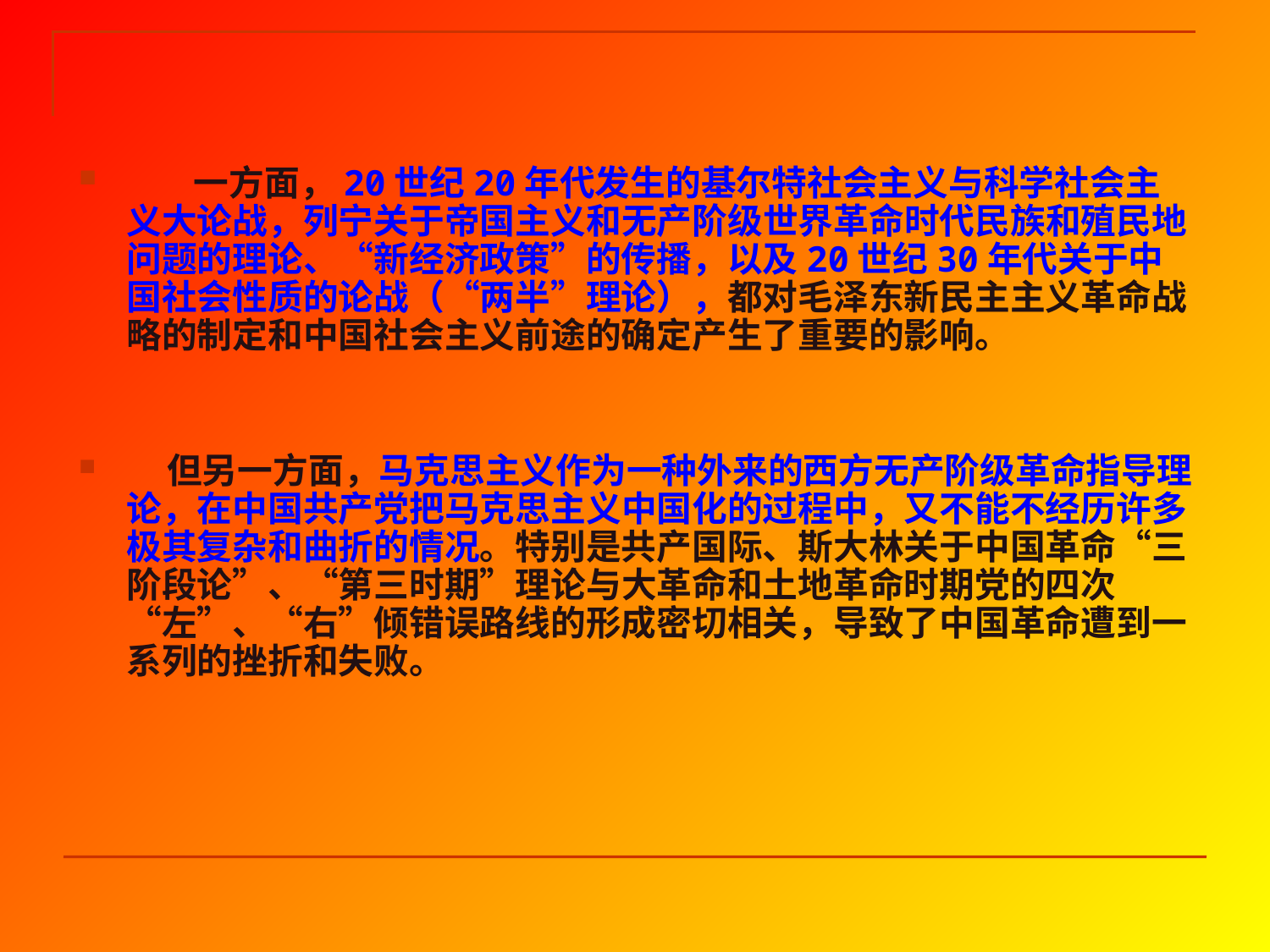

一方面，20世纪20年代发生的基尔特社会主义与科学社会主义大论战，列宁关于帝国主义和无产阶级世界革命时代民族和殖民地问题的理论、“新经济政策”的传播，以及20世纪30年代关于中国社会性质的论战（“两半”理论），都对毛泽东新民主主义革命战略的制定和中国社会主义前途的确定产生了重要的影响。

    但另一方面，马克思主义作为一种外来的西方无产阶级革命指导理论，在中国共产党把马克思主义中国化的过程中，又不能不经历许多极其复杂和曲折的情况。特别是共产国际、斯大林关于中国革命“三阶段论”、“第三时期”理论与大革命和土地革命时期党的四次“左”、“右”倾错误路线的形成密切相关，导致了中国革命遭到一系列的挫折和失败。